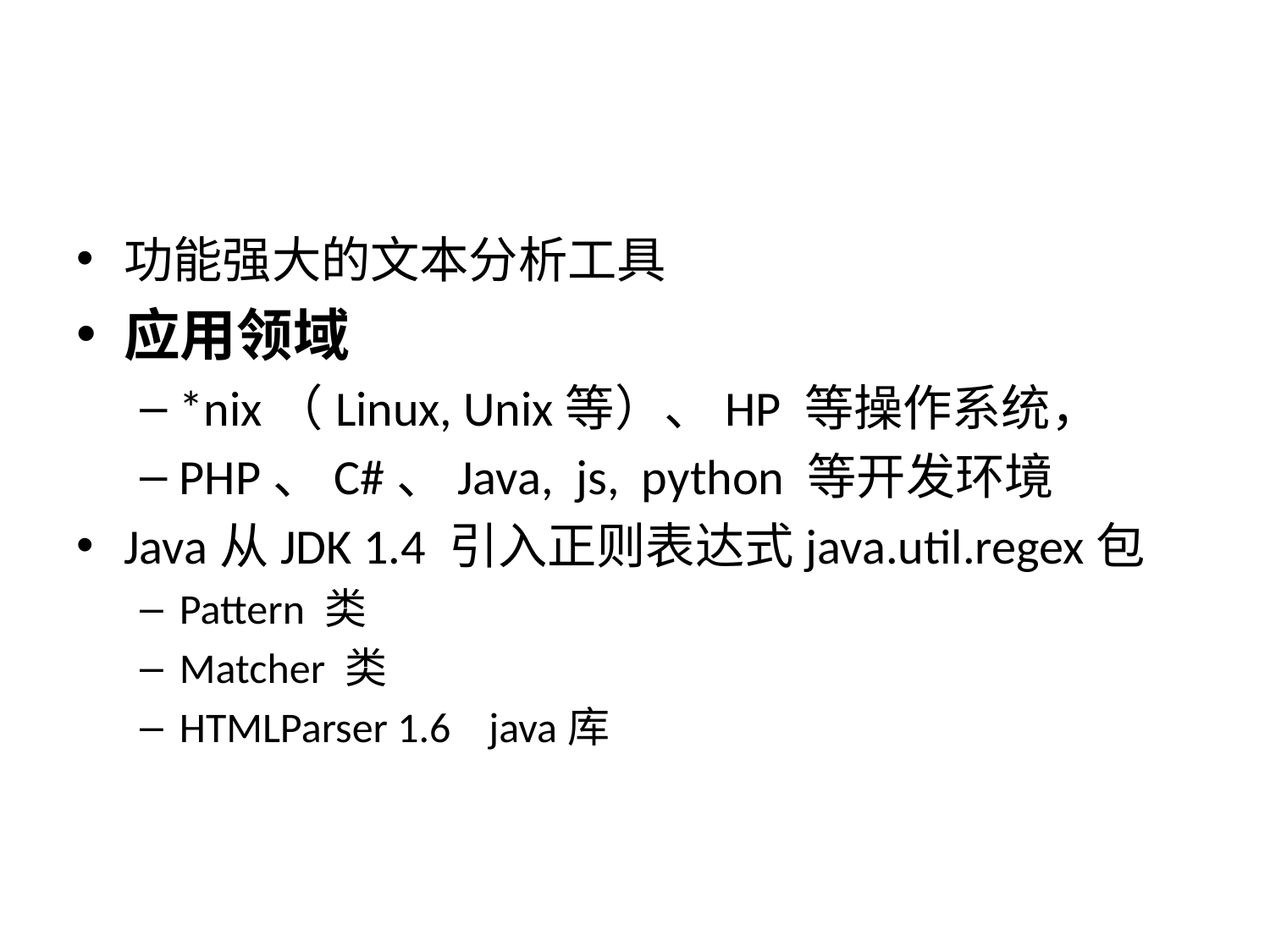

#
功能强大的文本分析工具
应用领域
*nix（Linux, Unix等）、HP 等操作系统，
PHP、C#、Java,  js,  python 等开发环境
Java从JDK 1.4 引入正则表达式java.util.regex包
Pattern 类
Matcher 类
HTMLParser 1.6    java库